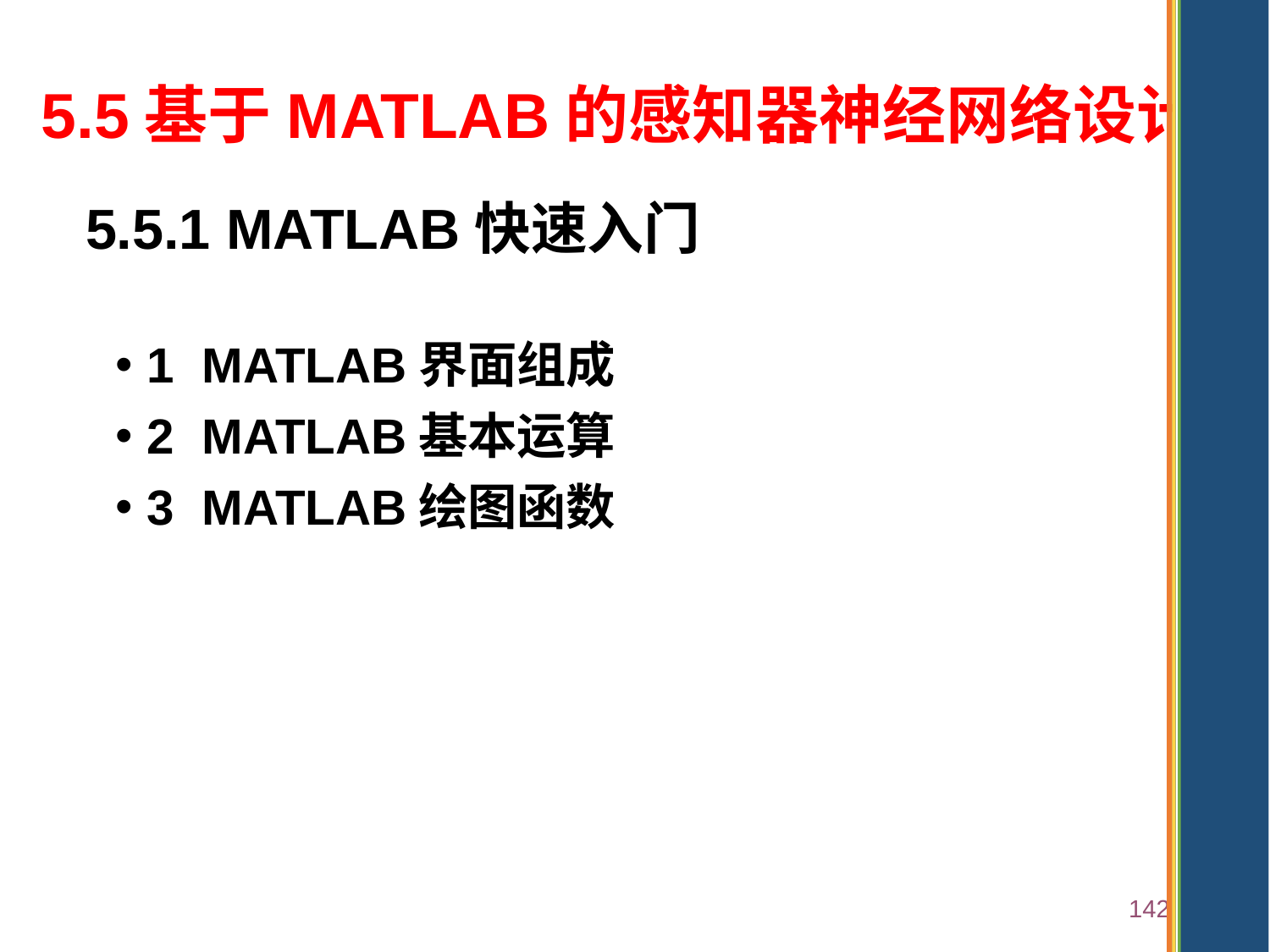

5.5基于MATLAB的感知器神经网络设计
# 5.5.1 MATLAB快速入门
1  MATLAB界面组成
2  MATLAB基本运算
3  MATLAB绘图函数
142